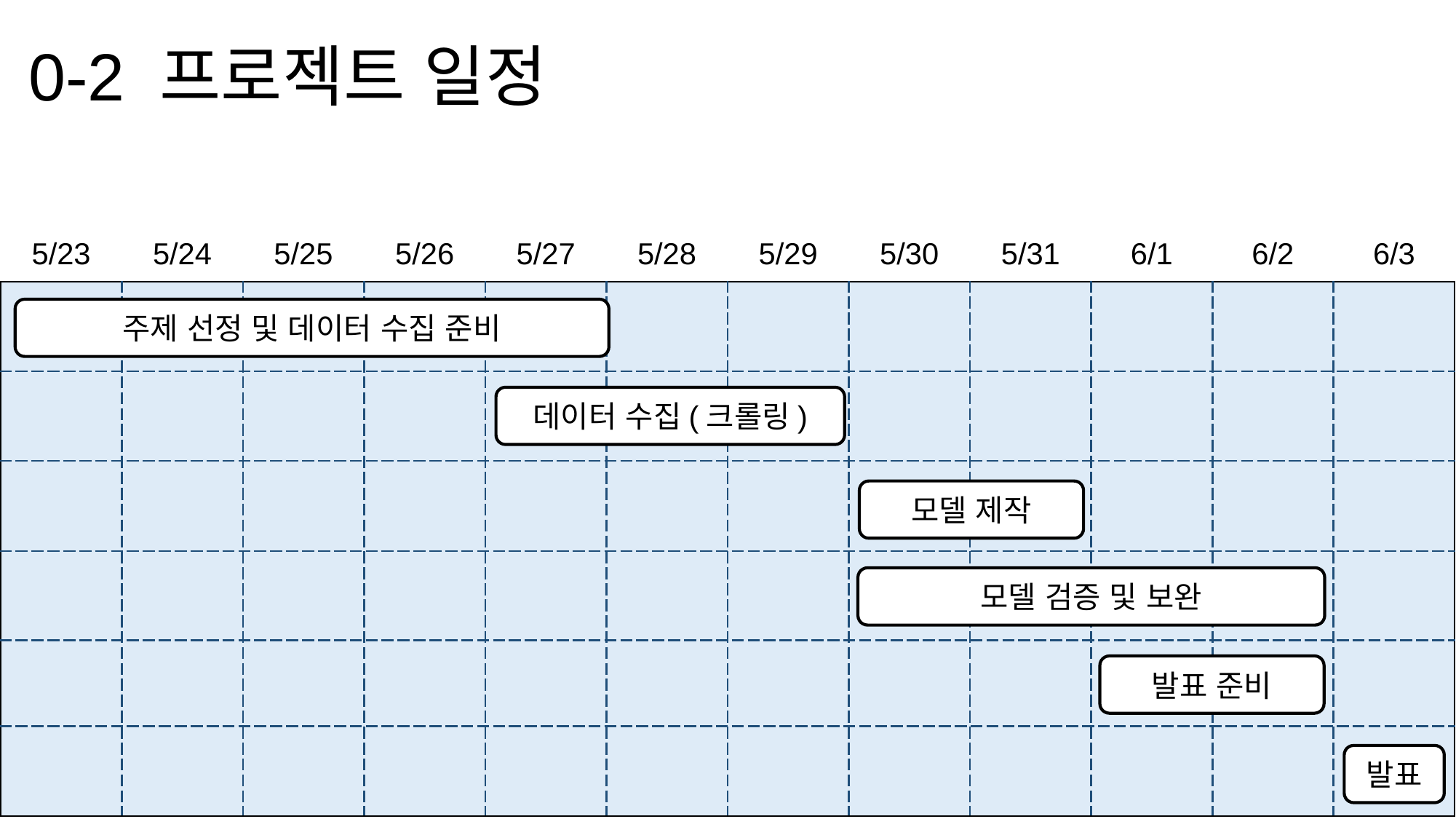

# 0-2 프로젝트 일정
| 5/23 | 5/24 | 5/25 | 5/26 | 5/27 | 5/28 | 5/29 | 5/30 | 5/31 | 6/1 | 6/2 | 6/3 |
| --- | --- | --- | --- | --- | --- | --- | --- | --- | --- | --- | --- |
|  |  |  |  |  |  |  |  |  |  |  |  |
|  |  |  |  |  |  |  |  |  |  |  |  |
|  |  |  |  |  |  |  |  |  |  |  |  |
|  |  |  |  |  |  |  |  |  |  |  |  |
|  |  |  |  |  |  |  |  |  |  |  |  |
|  |  |  |  |  |  |  |  |  |  |  |  |
주제 선정 및 데이터 수집 준비
데이터 수집(크롤링)
모델 제작
모델 검증 및 보완
발표 준비
발표